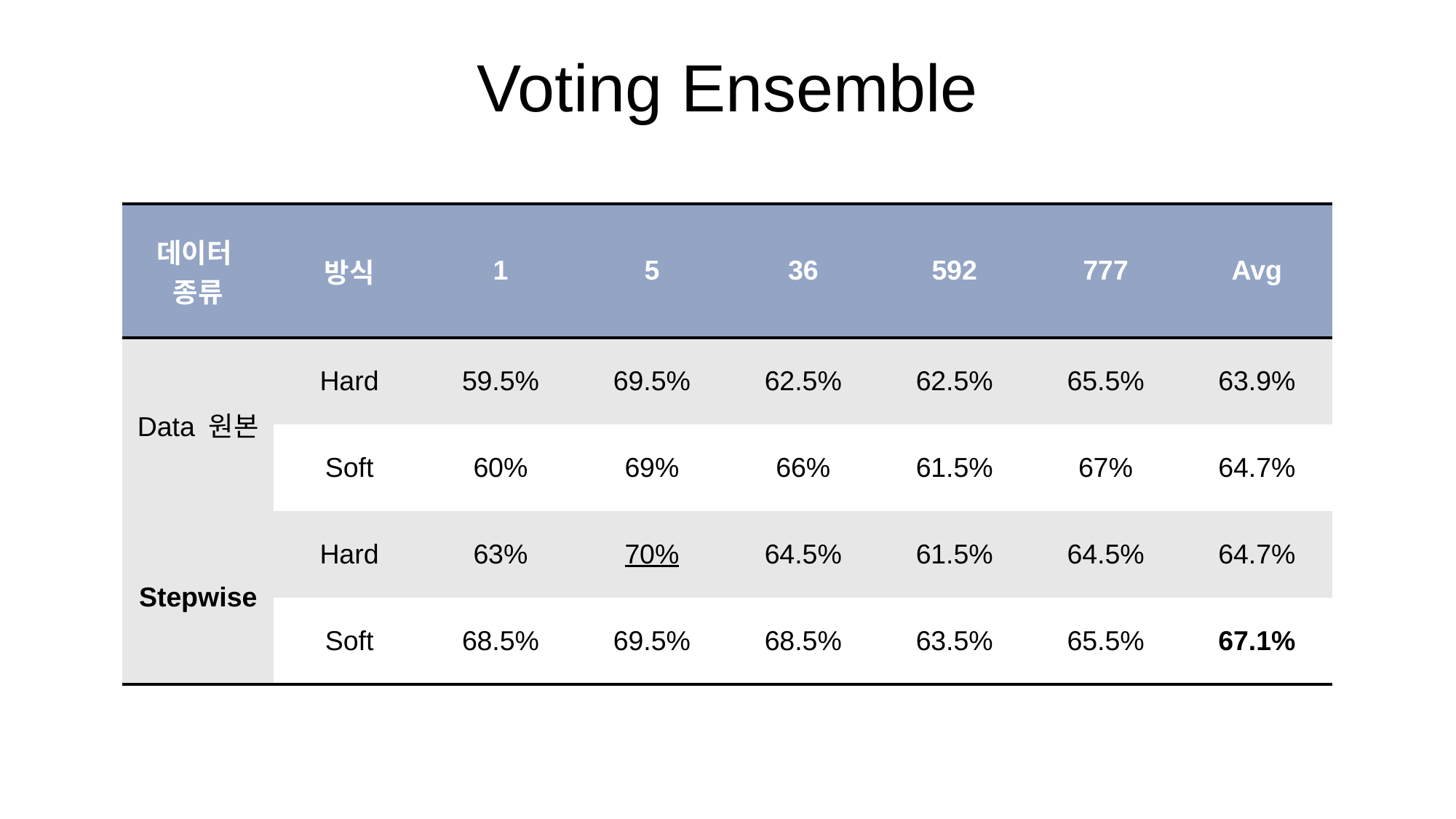

Voting Ensemble
| 데이터 종류 | 방식 | 1 | 5 | 36 | 592 | 777 | Avg |
| --- | --- | --- | --- | --- | --- | --- | --- |
| Data 원본 | Hard | 59.5% | 69.5% | 62.5% | 62.5% | 65.5% | 63.9% |
|  | Soft | 60% | 69% | 66% | 61.5% | 67% | 64.7% |
| Stepwise | Hard | 63% | 70% | 64.5% | 61.5% | 64.5% | 64.7% |
|  | Soft | 68.5% | 69.5% | 68.5% | 63.5% | 65.5% | 67.1% |